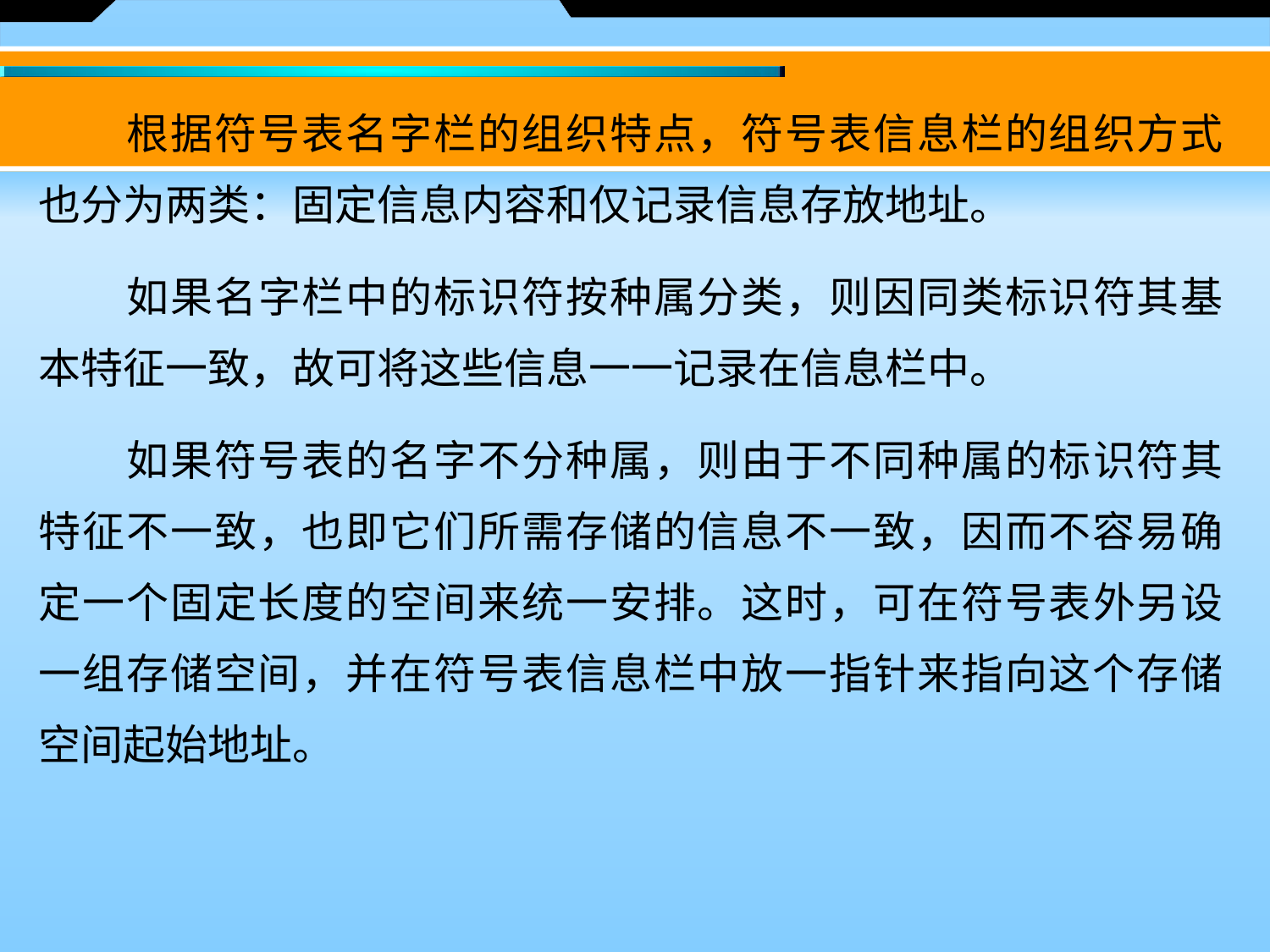

根据符号表名字栏的组织特点，符号表信息栏的组织方式也分为两类：固定信息内容和仅记录信息存放地址。
　　如果名字栏中的标识符按种属分类，则因同类标识符其基本特征一致，故可将这些信息一一记录在信息栏中。
　　如果符号表的名字不分种属，则由于不同种属的标识符其特征不一致，也即它们所需存储的信息不一致，因而不容易确定一个固定长度的空间来统一安排。这时，可在符号表外另设一组存储空间，并在符号表信息栏中放一指针来指向这个存储空间起始地址。